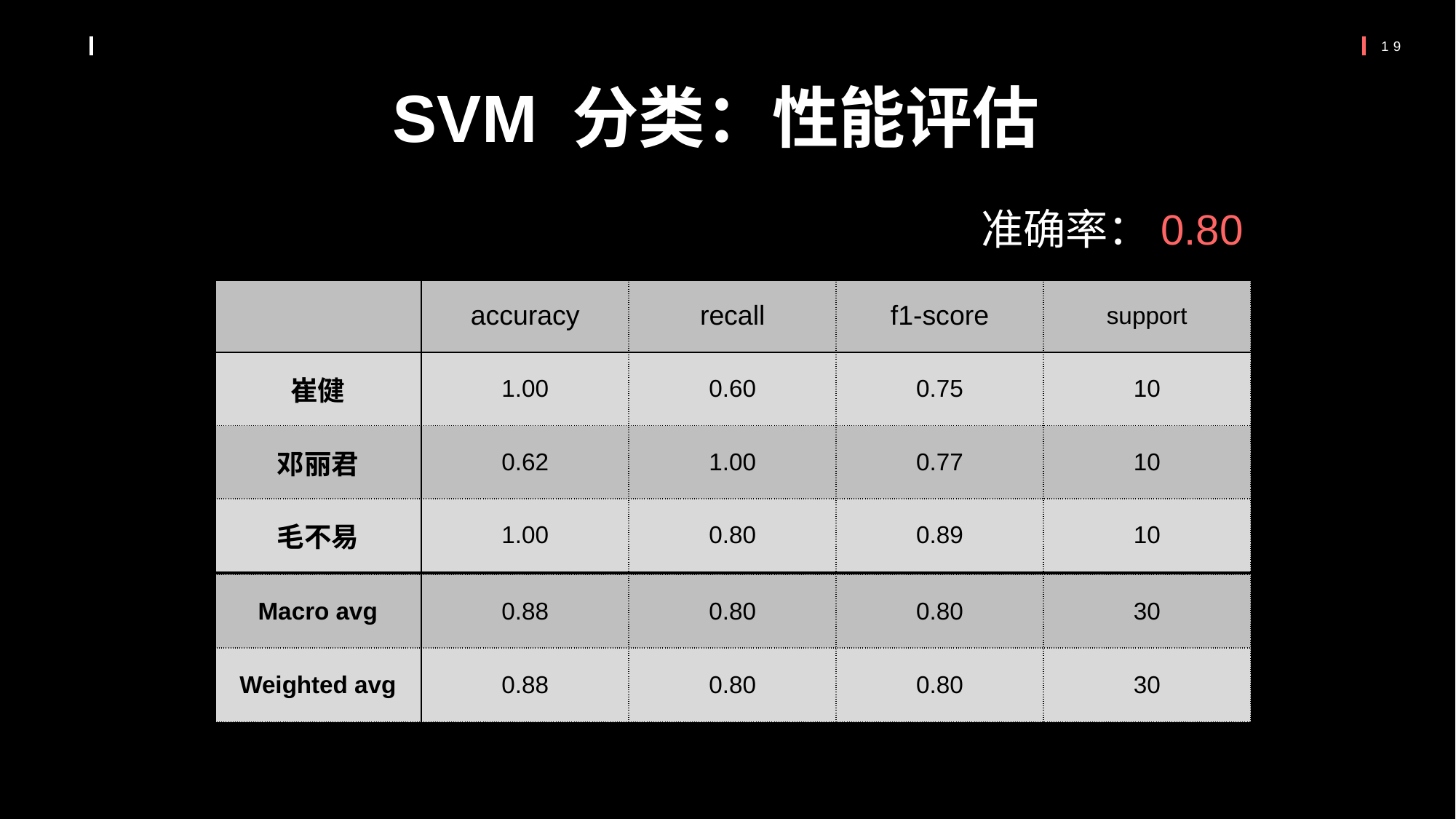

SVM 分类：性能评估
准确率：0.80
|  | accuracy | recall | f1-score | support |
| --- | --- | --- | --- | --- |
| 崔健 | 1.00 | 0.60 | 0.75 | 10 |
| 邓丽君 | 0.62 | 1.00 | 0.77 | 10 |
| 毛不易 | 1.00 | 0.80 | 0.89 | 10 |
| Macro avg | 0.88 | 0.80 | 0.80 | 30 |
| --- | --- | --- | --- | --- |
| Weighted avg | 0.88 | 0.80 | 0.80 | 30 |